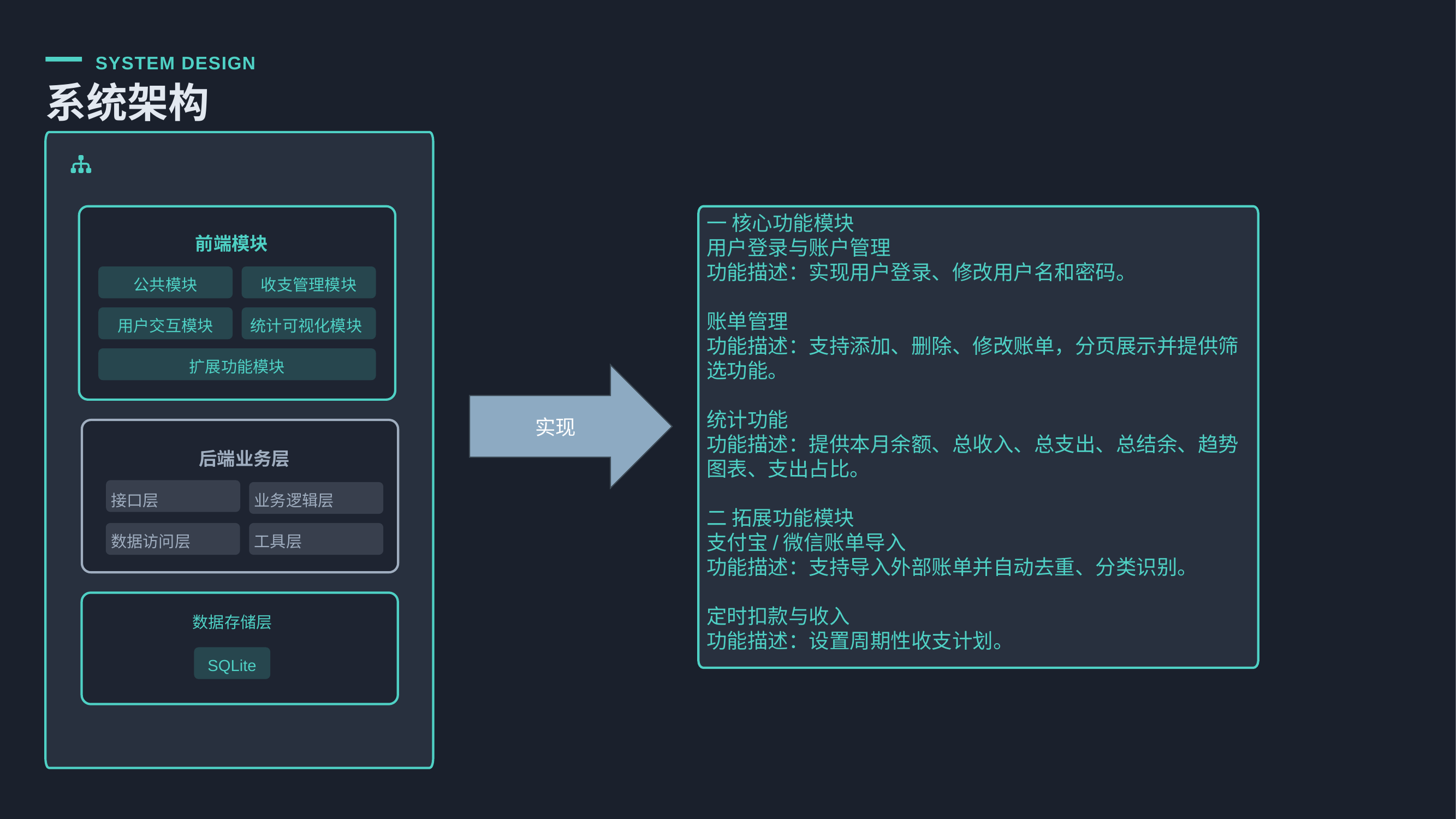

SYSTEM DESIGN

系统架构

一 核心功能模块
用户登录与账户管理
功能描述：实现用户登录、修改用户名和密码。

账单管理
功能描述：支持添加、删除、修改账单，分页展示并提供筛选功能。

统计功能
功能描述：提供本月余额、总收入、总支出、总结余、趋势图表、支出占比。

二 拓展功能模块
支付宝/微信账单导入
功能描述：支持导入外部账单并自动去重、分类识别。

定时扣款与收入
功能描述：设置周期性收支计划。

前端模块
公共模块

收支管理模块

用户交互模块

统计可视化模块

扩展功能模块

实现

后端业务层

接口层
业务逻辑层

数据访问层

工具层

数据存储层

SQLite